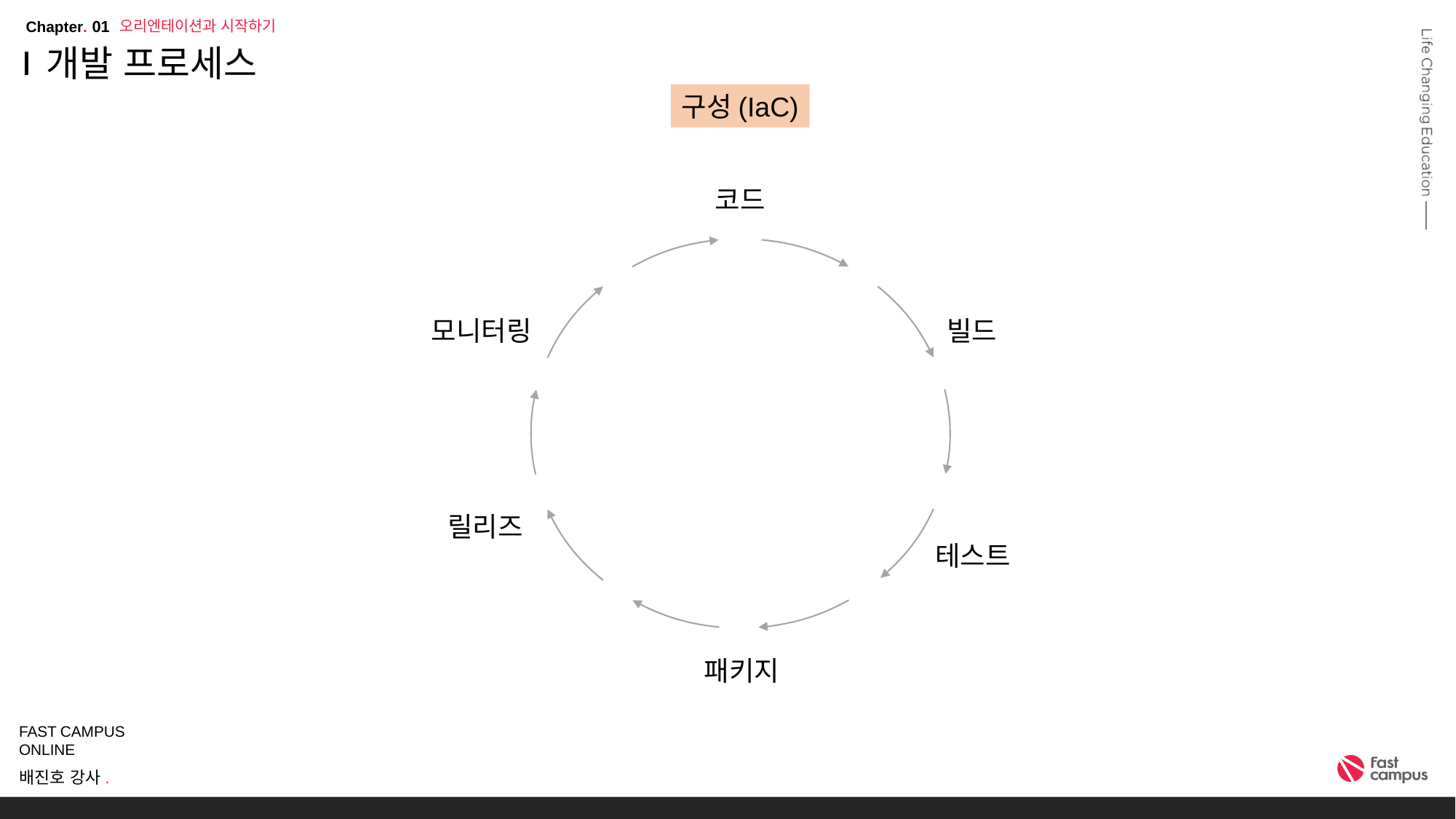

오리엔테이션과 시작하기

01
# ﻿개발 프로세스
구성(IaC)
코드

모니터링
빌드
릴리즈
테스트
패키지